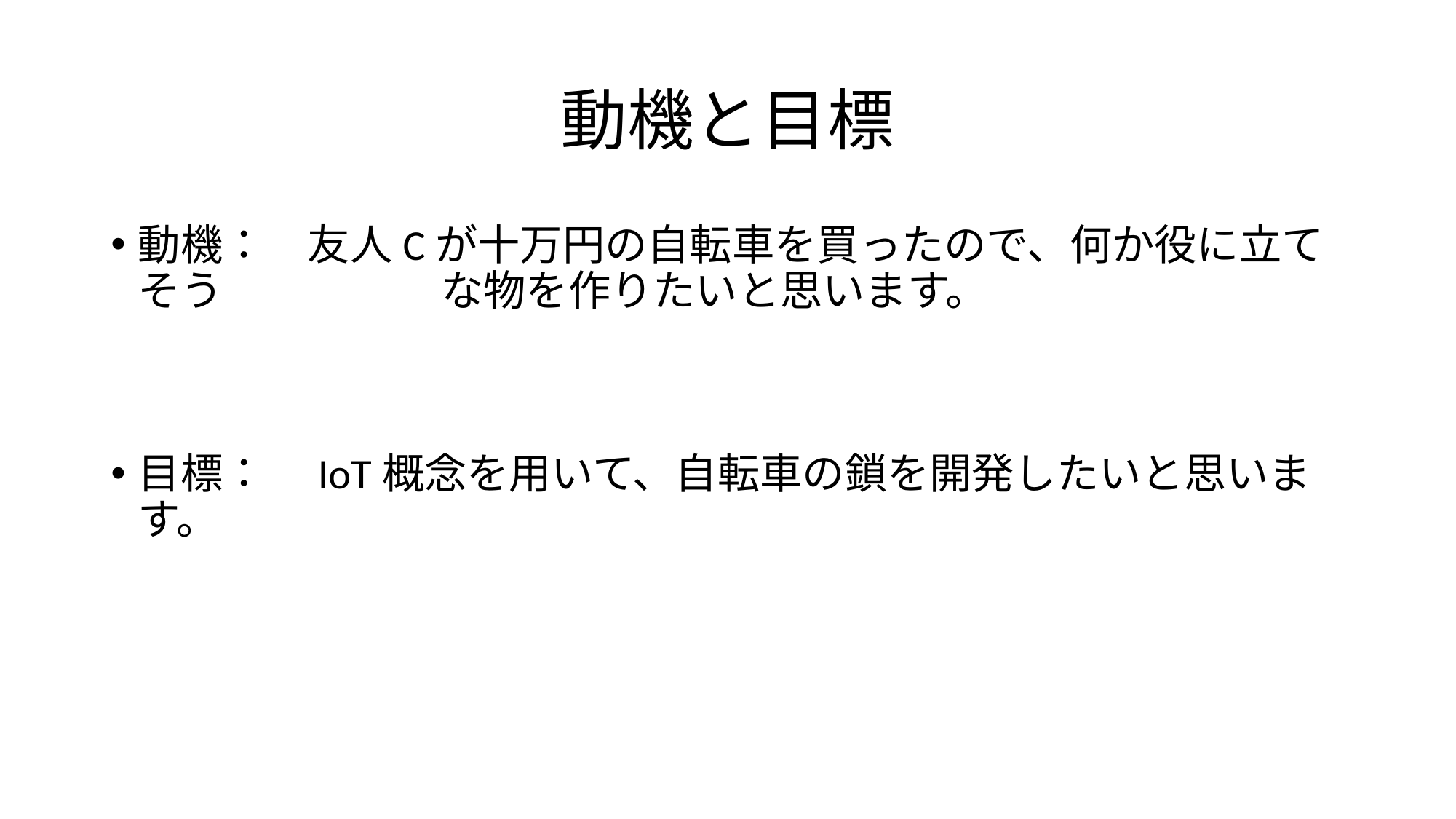

# 動機と目標
動機：　友人Cが十万円の自転車を買ったので、何か役に立てそう　　	　　な物を作りたいと思います。

目標：　IoT概念を用いて、自転車の鎖を開発したいと思います。